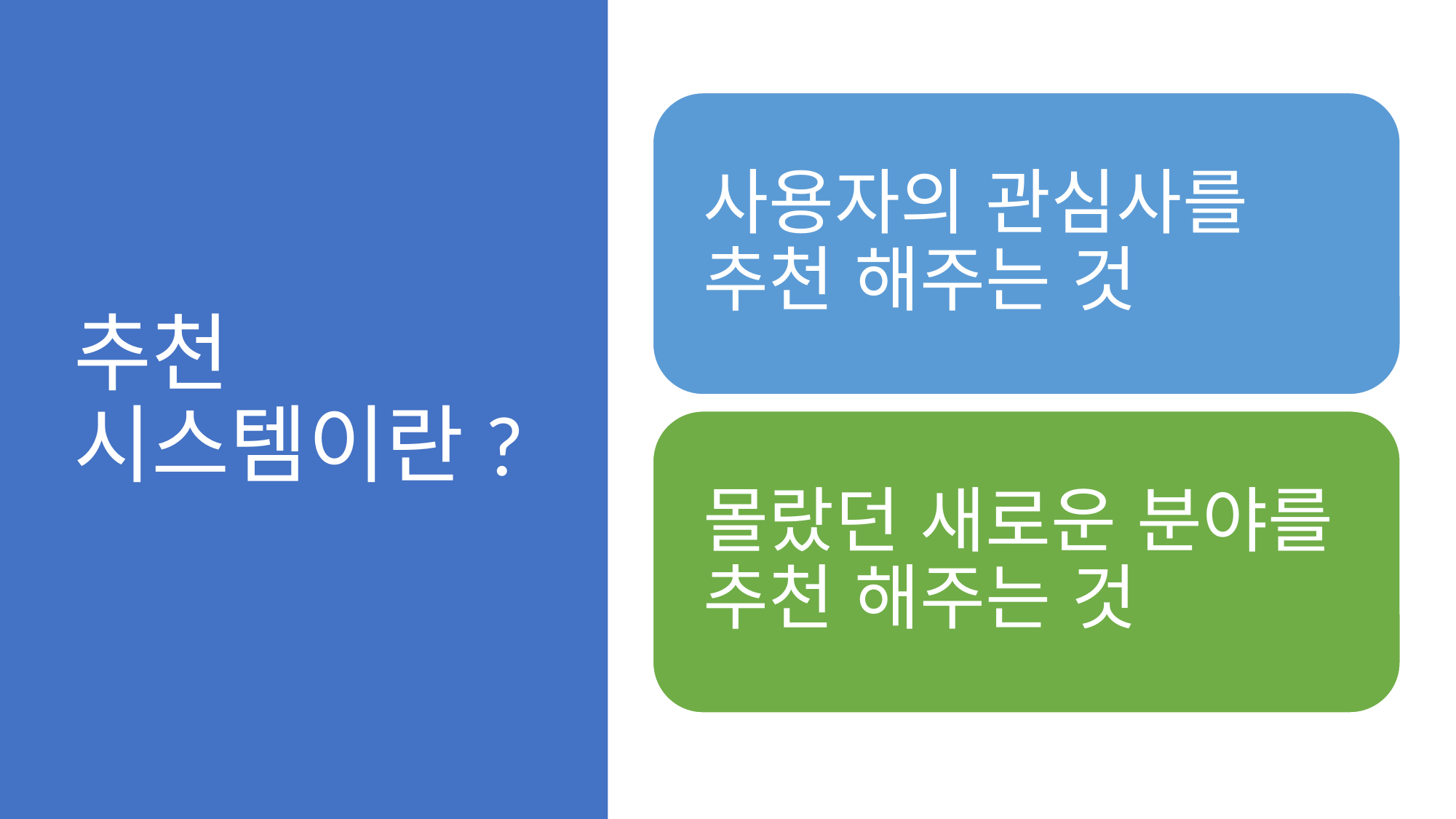

# 추천 시스템이란?
사용자의 관심사를 추천 해주는 것
몰랐던 새로운 분야를 추천 해주는 것